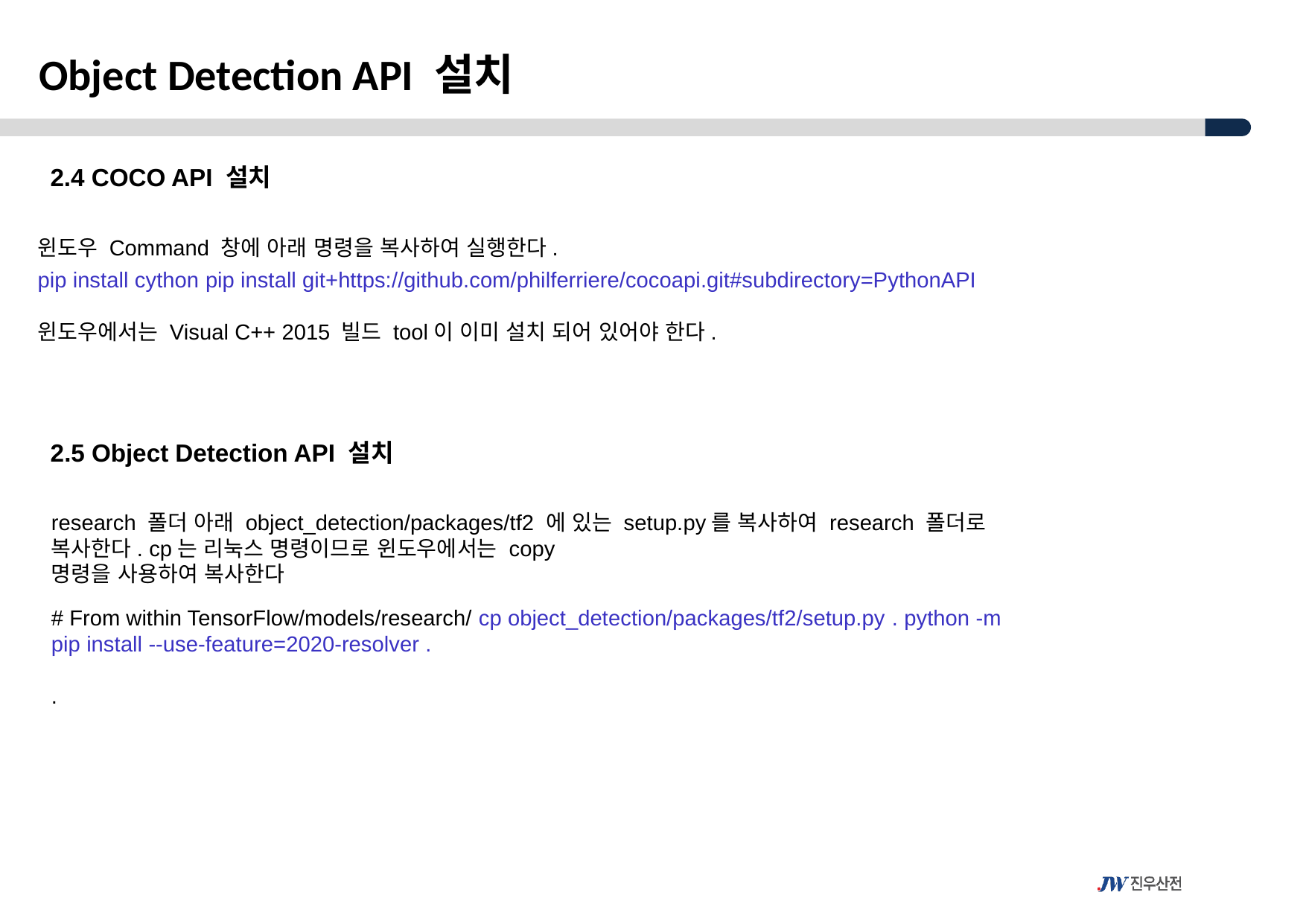

Object Detection API 설치
2.4 COCO API 설치
윈도우 Command 창에 아래 명령을 복사하여 실행한다.
pip install cython pip install git+https://github.com/philferriere/cocoapi.git#subdirectory=PythonAPI
윈도우에서는 Visual C++ 2015 빌드 tool이 이미 설치 되어 있어야 한다.
2.5 Object Detection API 설치
research 폴더 아래 object_detection/packages/tf2 에 있는 setup.py를 복사하여 research 폴더로 복사한다. cp는 리눅스 명령이므로 윈도우에서는 copy
명령을 사용하여 복사한다

# From within TensorFlow/models/research/ cp object_detection/packages/tf2/setup.py . python -m pip install --use-feature=2020-resolver . .